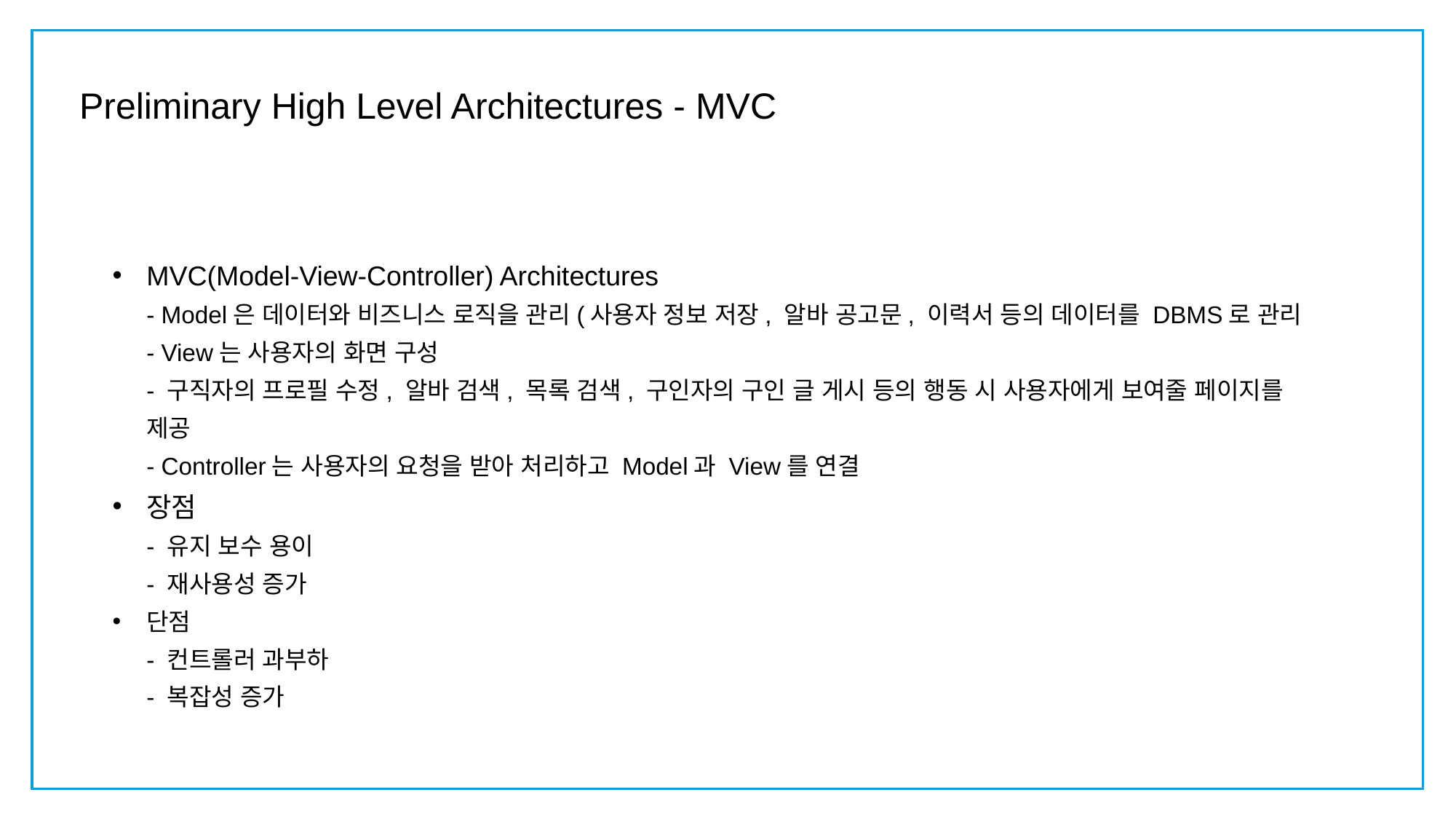

Preliminary High Level Architectures - MVC
MVC(Model-View-Controller) Architectures
- Model은 데이터와 비즈니스 로직을 관리(사용자 정보 저장, 알바 공고문, 이력서 등의 데이터를 DBMS로 관리
- View는 사용자의 화면 구성
- 구직자의 프로필 수정, 알바 검색, 목록 검색, 구인자의 구인 글 게시 등의 행동 시 사용자에게 보여줄 페이지를 제공
- Controller는 사용자의 요청을 받아 처리하고 Model과 View를 연결
장점
- 유지 보수 용이
- 재사용성 증가
단점
- 컨트롤러 과부하
- 복잡성 증가